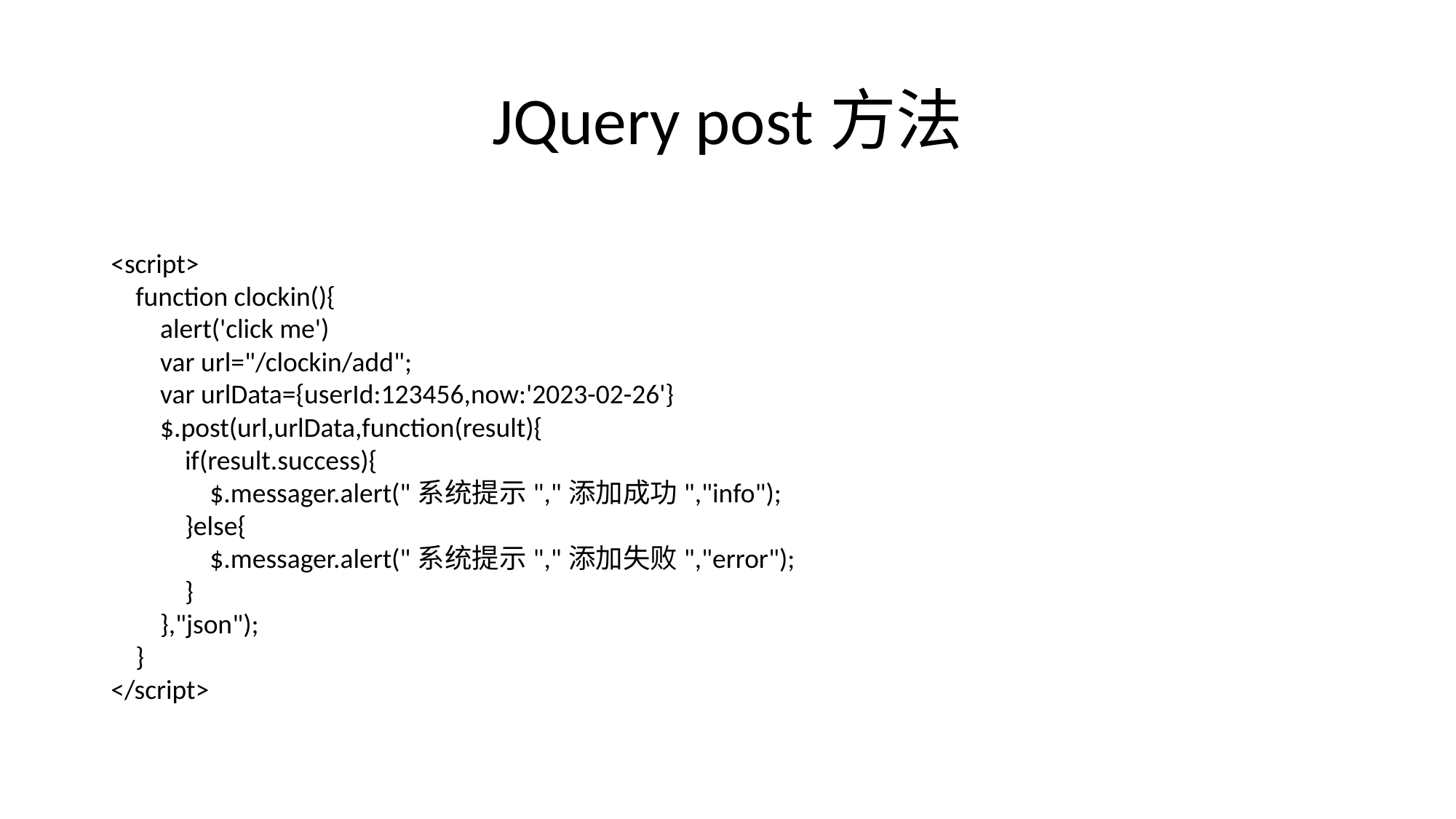

# JQuery post方法
<script>
    function clockin(){
        alert('click me')
        var url="/clockin/add";
        var urlData={userId:123456,now:'2023-02-26'}
        $.post(url,urlData,function(result){
            if(result.success){
                $.messager.alert("系统提示","添加成功","info");
            }else{
                $.messager.alert("系统提示","添加失败","error");
            }
        },"json");
    }
</script>